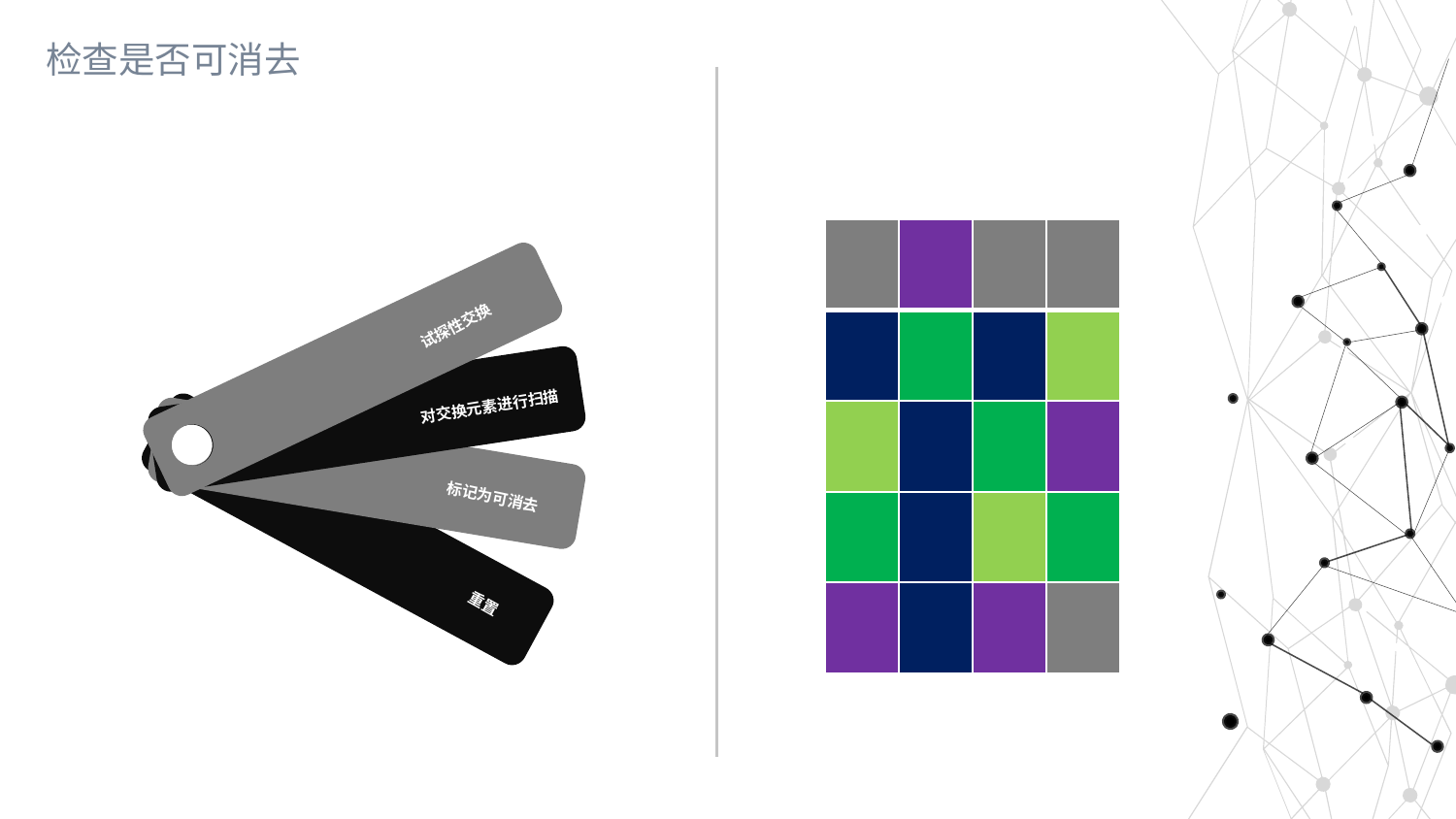

检查是否可消去

|  |  |  |  |
| --- | --- | --- | --- |
|  |  |  |  |
|  |  |  |  |
|  |  |  |  |
|  |  |  |  |
|  |  |  |  |
| --- | --- | --- | --- |
|  |  |  |  |
|  |  |  |  |
|  |  |  |  |
|  |  |  |  |
|  |  |  |  |
| --- | --- | --- | --- |
|  |  |  |  |
|  |  |  |  |
|  |  |  |  |
|  |  |  |  |

试探性交换

对交换元素进行扫描

标记为可消去

重置